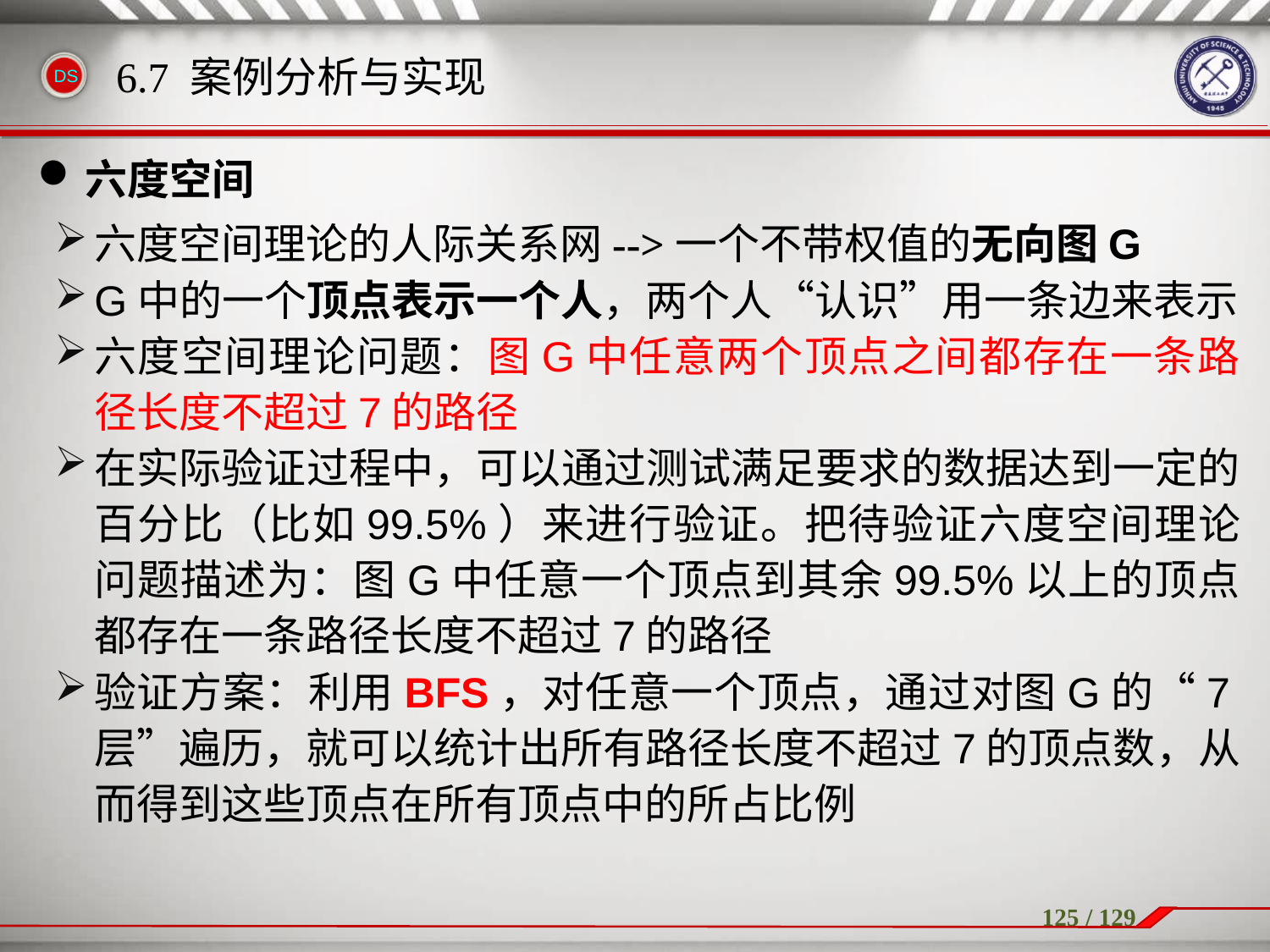

6.7 案例分析与实现
六度空间
六度空间理论的人际关系网-->一个不带权值的无向图G
G中的一个顶点表示一个人，两个人“认识”用一条边来表示
六度空间理论问题：图G中任意两个顶点之间都存在一条路径长度不超过7的路径
在实际验证过程中，可以通过测试满足要求的数据达到一定的百分比（比如99.5%）来进行验证。把待验证六度空间理论问题描述为：图G中任意一个顶点到其余99.5%以上的顶点都存在一条路径长度不超过7的路径
验证方案：利用BFS，对任意一个顶点，通过对图G的“7层”遍历，就可以统计出所有路径长度不超过7的顶点数，从而得到这些顶点在所有顶点中的所占比例